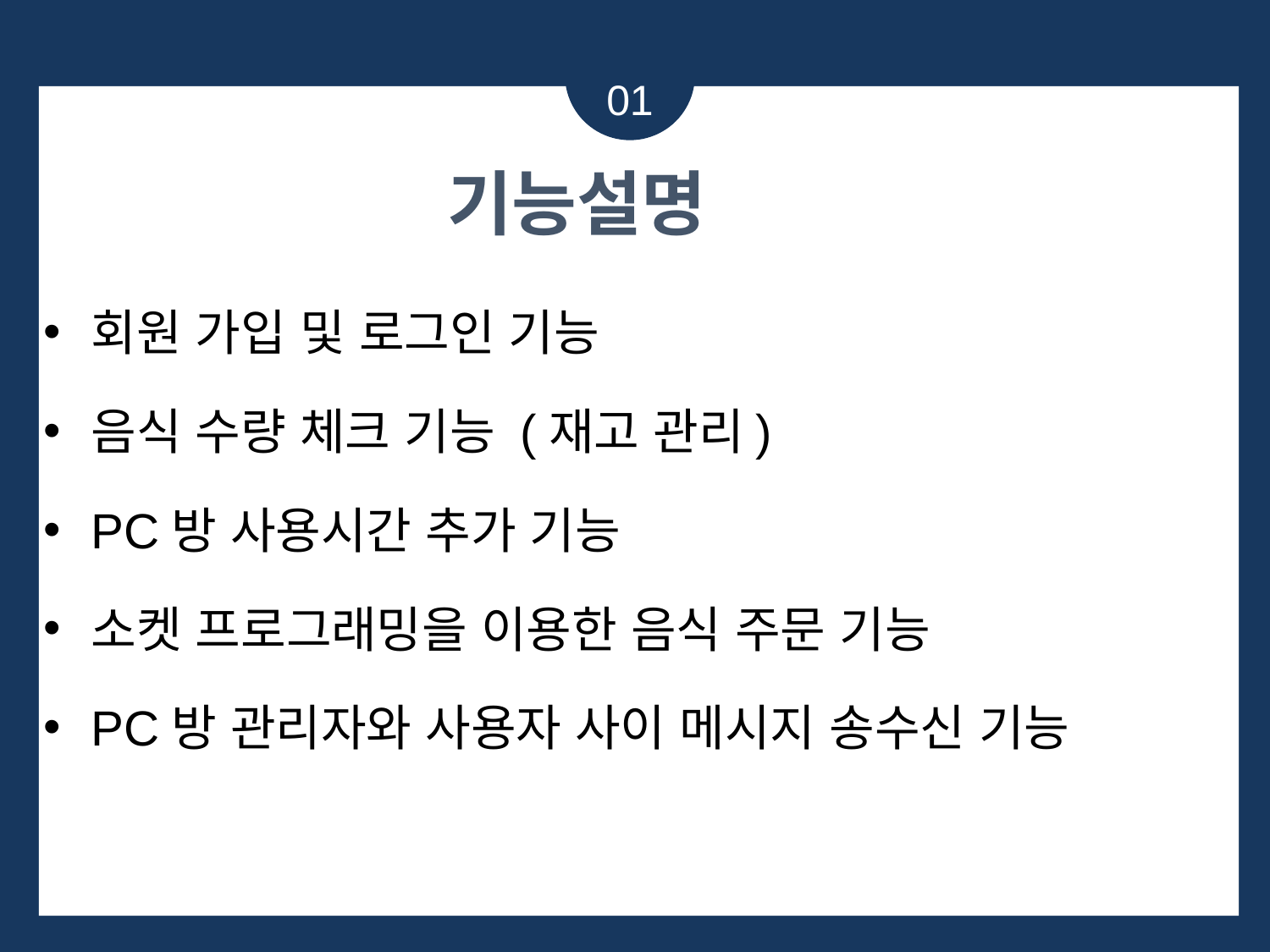

01

기능설명
회원 가입 및 로그인 기능
음식 수량 체크 기능 (재고 관리)
PC방 사용시간 추가 기능
소켓 프로그래밍을 이용한 음식 주문 기능
PC방 관리자와 사용자 사이 메시지 송수신 기능